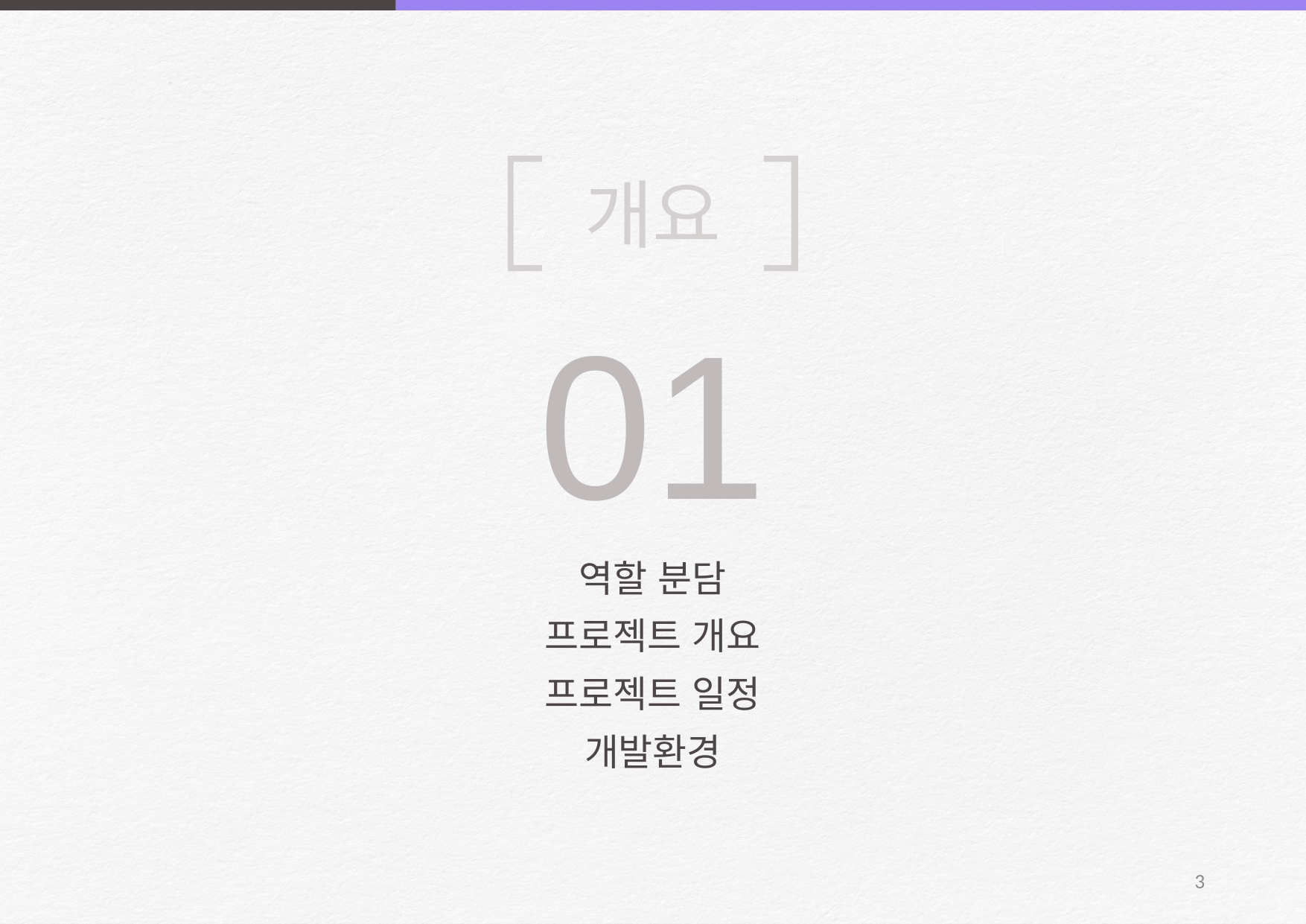

개요
01
역할 분담
프로젝트 개요
프로젝트 일정
개발환경
3